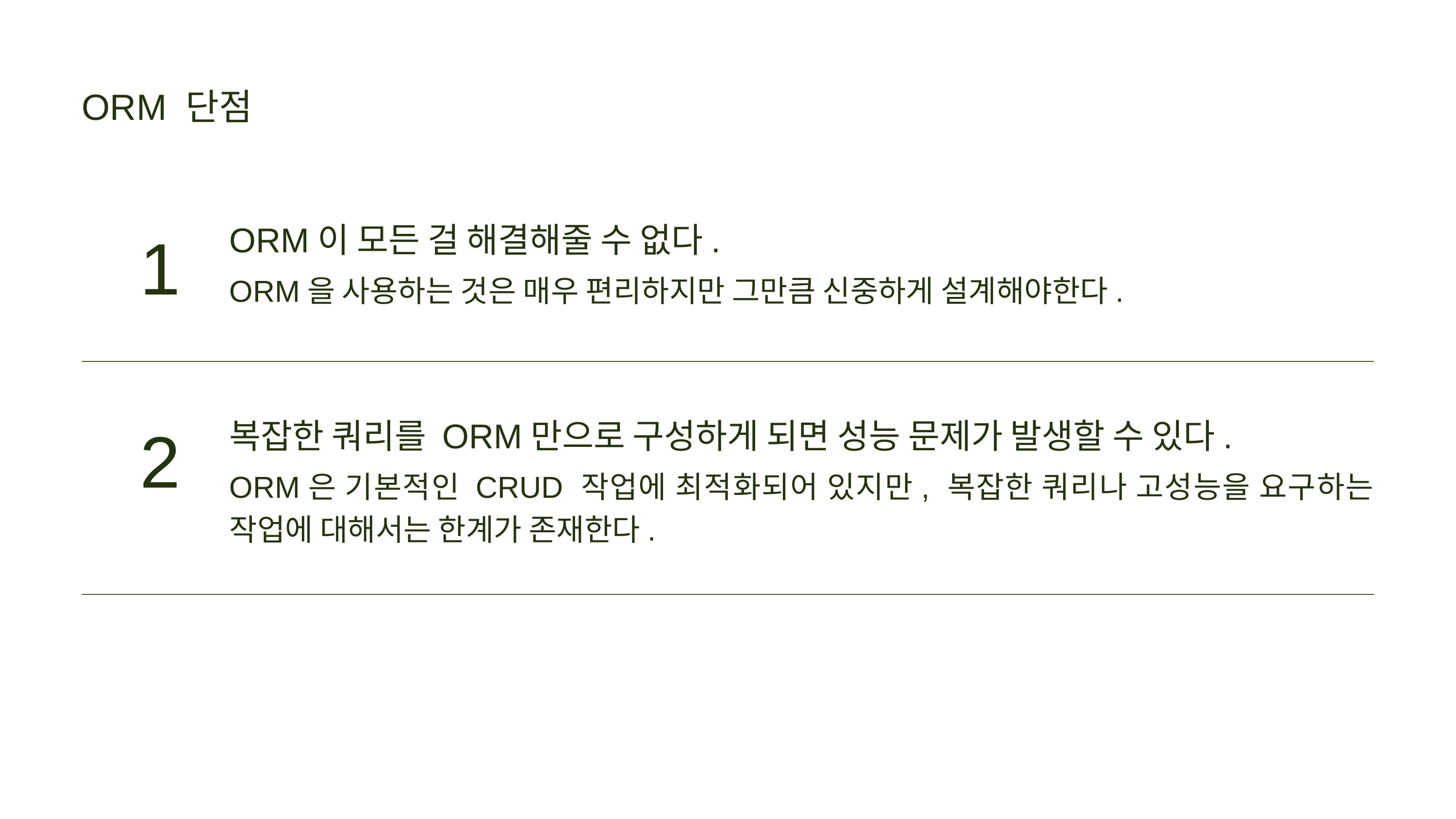

ORM 단점
1
ORM이 모든 걸 해결해줄 수 없다.
ORM을 사용하는 것은 매우 편리하지만 그만큼 신중하게 설계해야한다.

2
복잡한 쿼리를 ORM만으로 구성하게 되면 성능 문제가 발생할 수 있다.
ORM은 기본적인 CRUD 작업에 최적화되어 있지만, 복잡한 쿼리나 고성능을 요구하는 작업에 대해서는 한계가 존재한다.